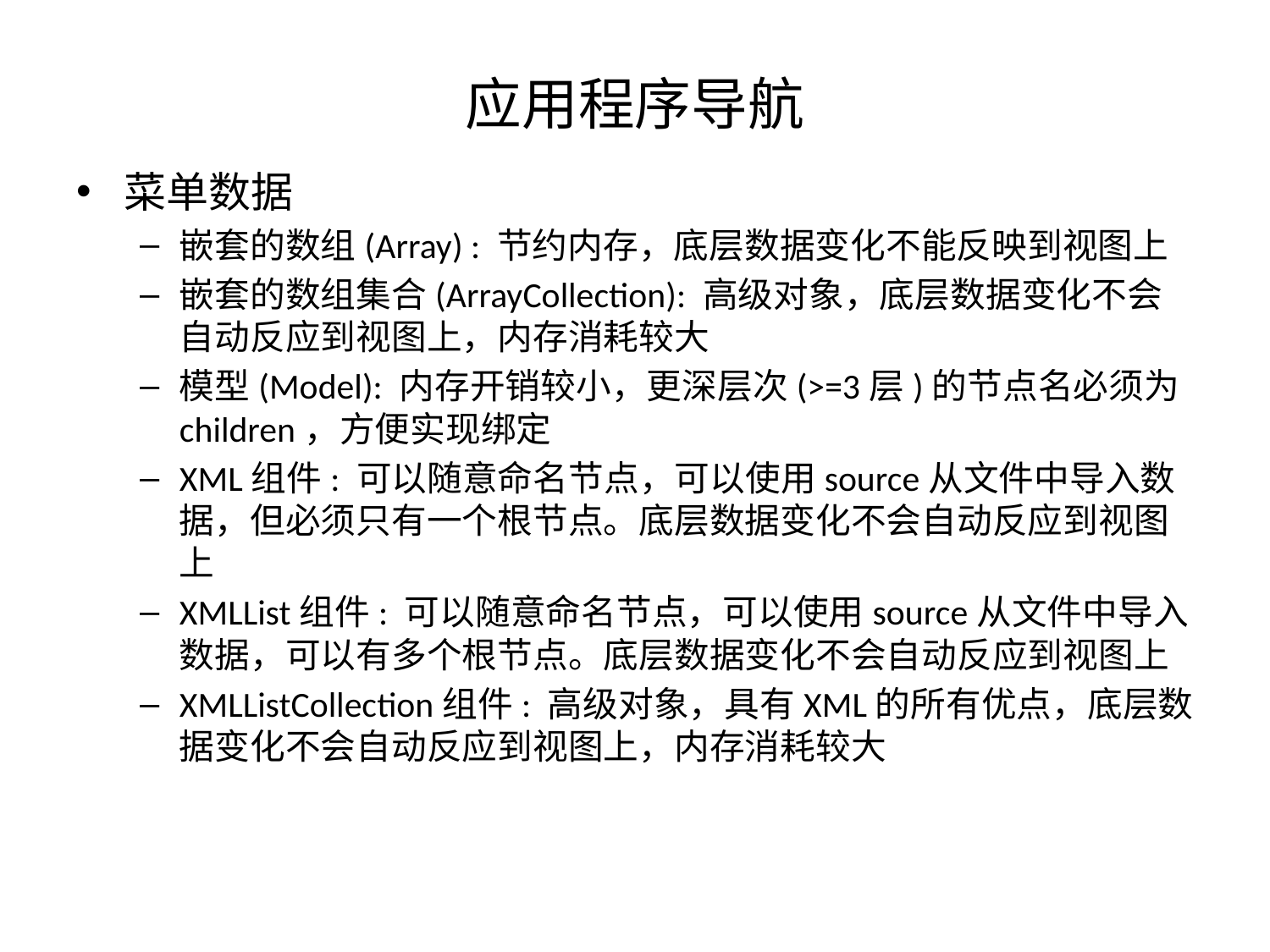

# 应用程序导航
菜单数据
嵌套的数组(Array) : 节约内存，底层数据变化不能反映到视图上
嵌套的数组集合(ArrayCollection): 高级对象，底层数据变化不会自动反应到视图上，内存消耗较大
模型(Model): 内存开销较小，更深层次(>=3层)的节点名必须为children，方便实现绑定
XML组件: 可以随意命名节点，可以使用source从文件中导入数据，但必须只有一个根节点。底层数据变化不会自动反应到视图上
XMLList组件: 可以随意命名节点，可以使用source从文件中导入数据，可以有多个根节点。底层数据变化不会自动反应到视图上
XMLListCollection组件: 高级对象，具有XML的所有优点，底层数据变化不会自动反应到视图上，内存消耗较大